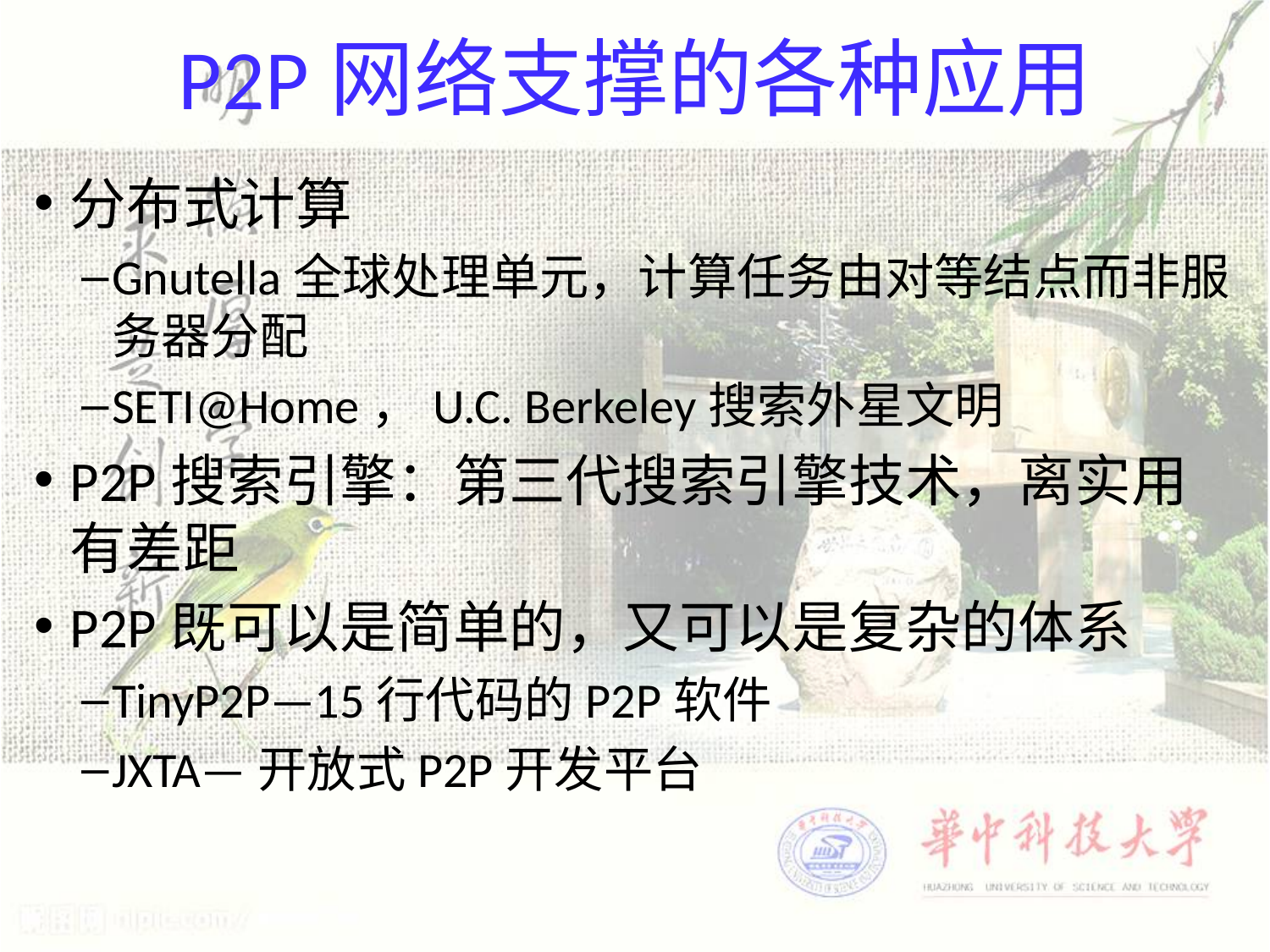

# P2P网络支撑的各种应用
分布式计算
Gnutella全球处理单元，计算任务由对等结点而非服务器分配
SETI@Home，U.C. Berkeley搜索外星文明
P2P搜索引擎：第三代搜索引擎技术，离实用有差距
P2P既可以是简单的，又可以是复杂的体系
TinyP2P—15行代码的P2P软件
JXTA—开放式P2P开发平台